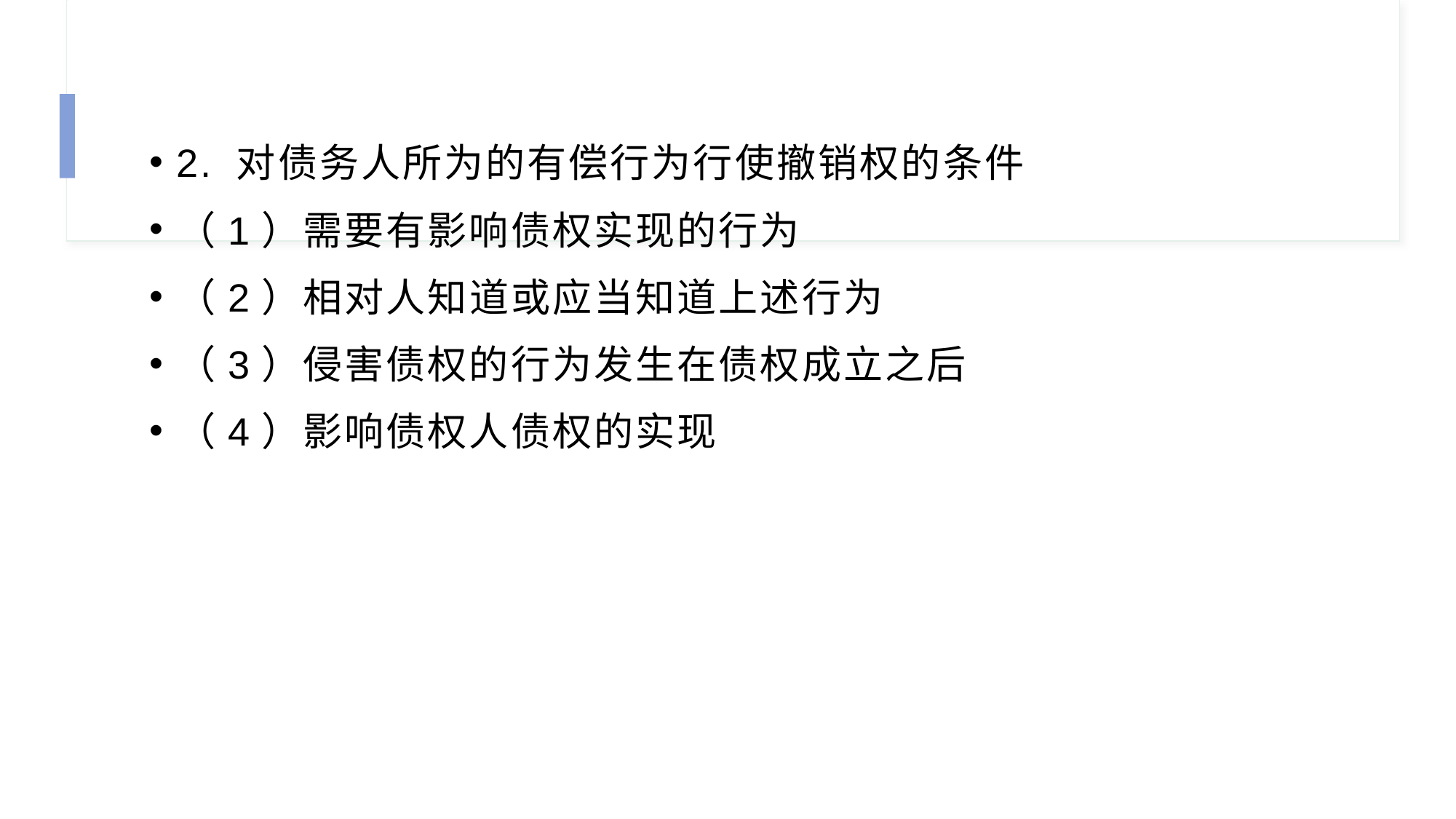

2. 对债务人所为的有偿行为行使撤销权的条件
（1）需要有影响债权实现的行为
（2）相对人知道或应当知道上述行为
（3）侵害债权的行为发生在债权成立之后
（4）影响债权人债权的实现